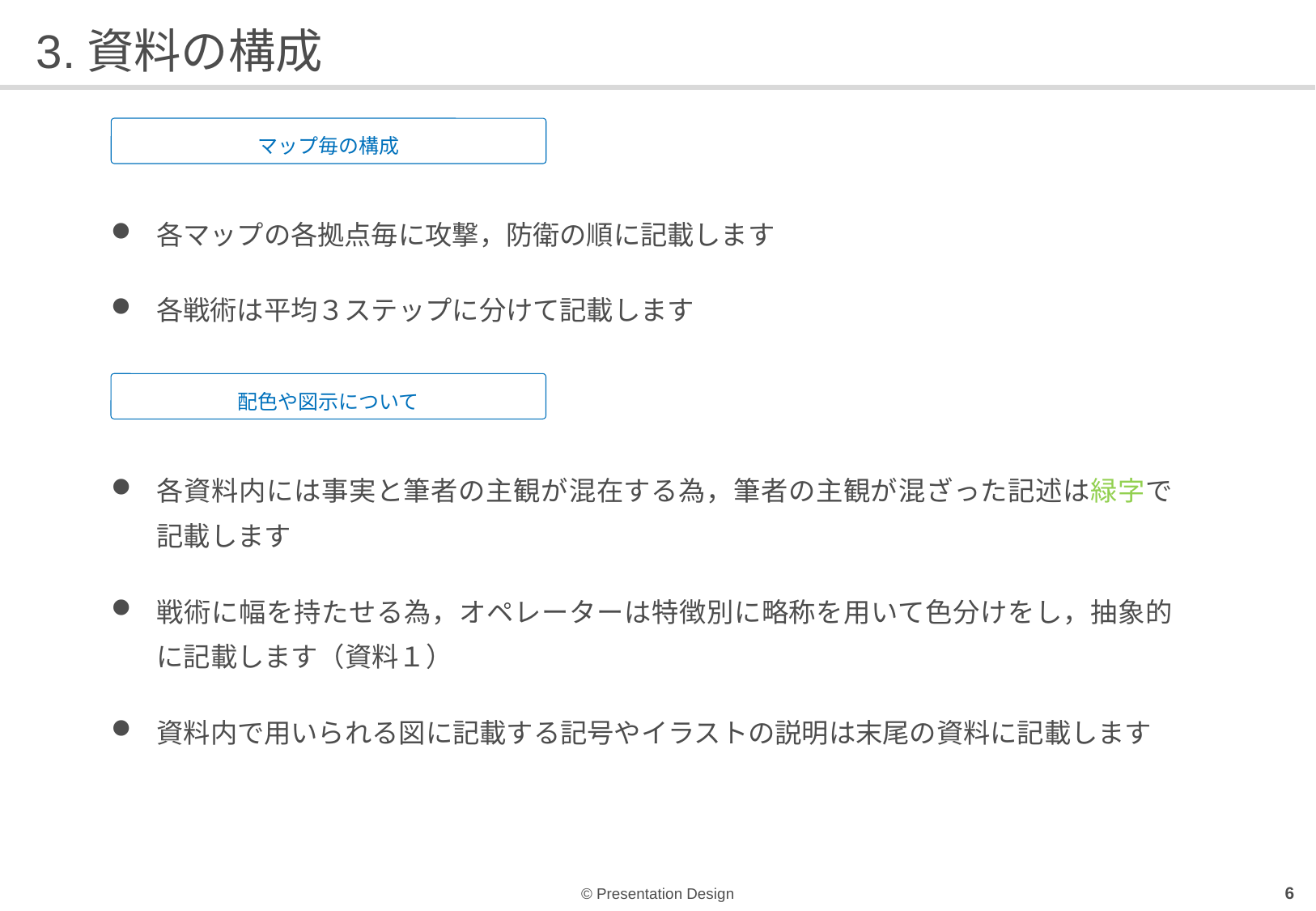

# 3.資料の構成
マップ毎の構成
各マップの各拠点毎に攻撃，防衛の順に記載します
各戦術は平均３ステップに分けて記載します
配色や図示について
各資料内には事実と筆者の主観が混在する為，筆者の主観が混ざった記述は緑字で記載します
戦術に幅を持たせる為，オペレーターは特徴別に略称を用いて色分けをし，抽象的に記載します（資料１）
資料内で用いられる図に記載する記号やイラストの説明は末尾の資料に記載します
6